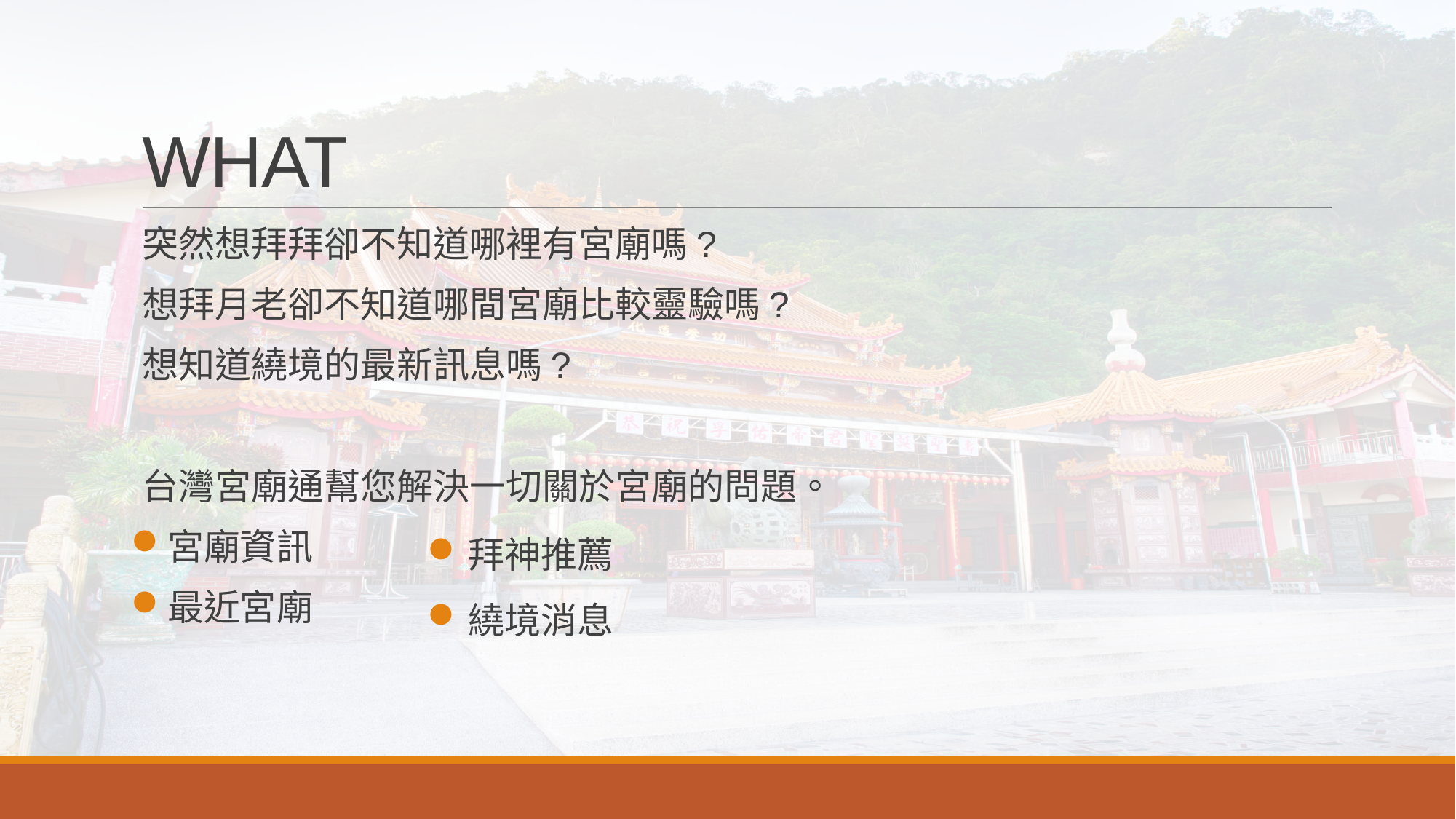

# WHAT
突然想拜拜卻不知道哪裡有宮廟嗎?
想拜月老卻不知道哪間宮廟比較靈驗嗎?
想知道繞境的最新訊息嗎?

台灣宮廟通幫您解決一切關於宮廟的問題。
宮廟資訊
最近宮廟

拜神推薦
繞境消息